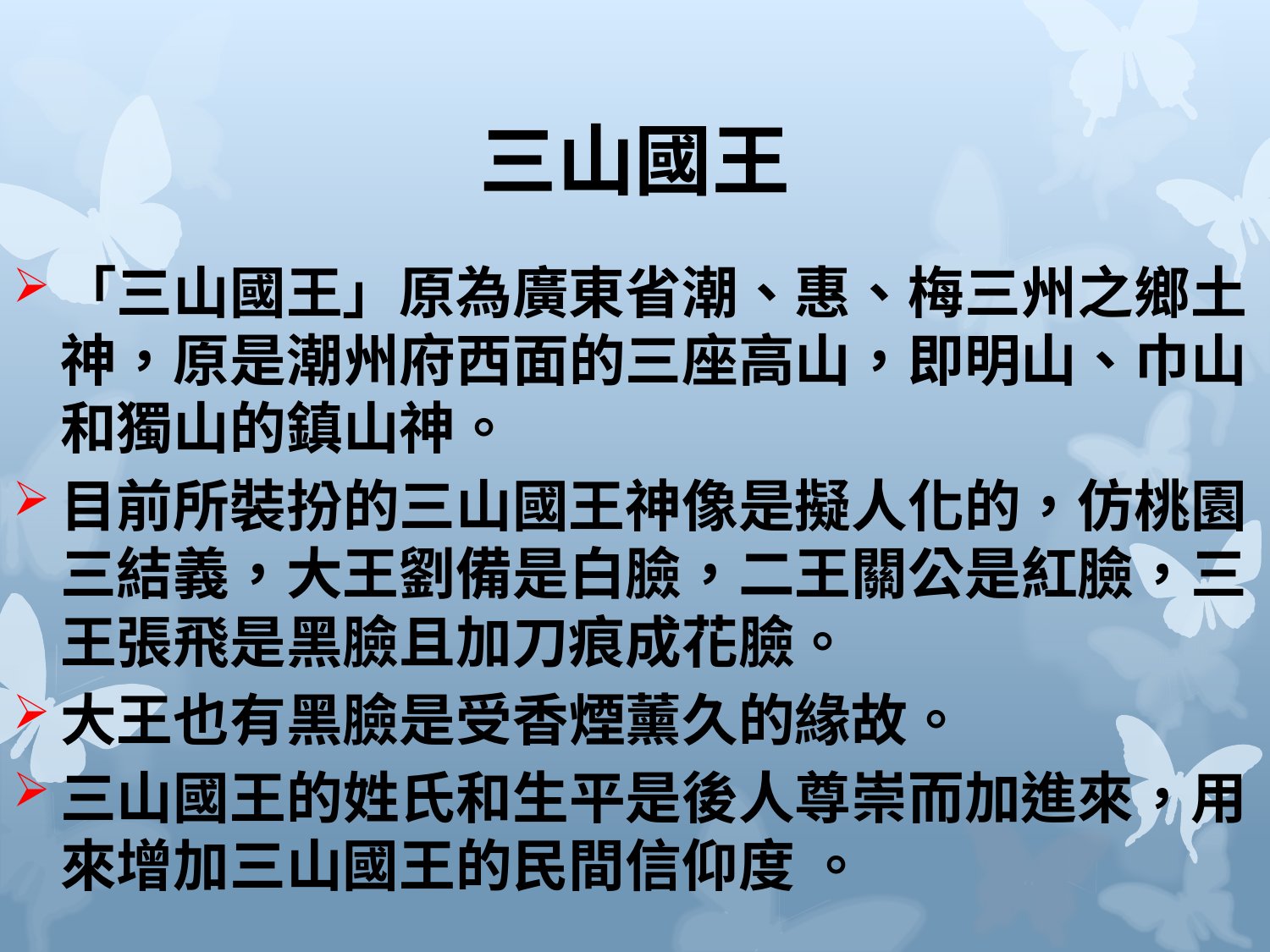

# 三山國王
「三山國王」原為廣東省潮、惠、梅三州之鄉土神，原是潮州府西面的三座高山，即明山、巾山和獨山的鎮山神。
目前所裝扮的三山國王神像是擬人化的，仿桃園三結義，大王劉備是白臉，二王關公是紅臉，三王張飛是黑臉且加刀痕成花臉。
大王也有黑臉是受香煙薰久的緣故。
三山國王的姓氏和生平是後人尊崇而加進來，用來增加三山國王的民間信仰度 。